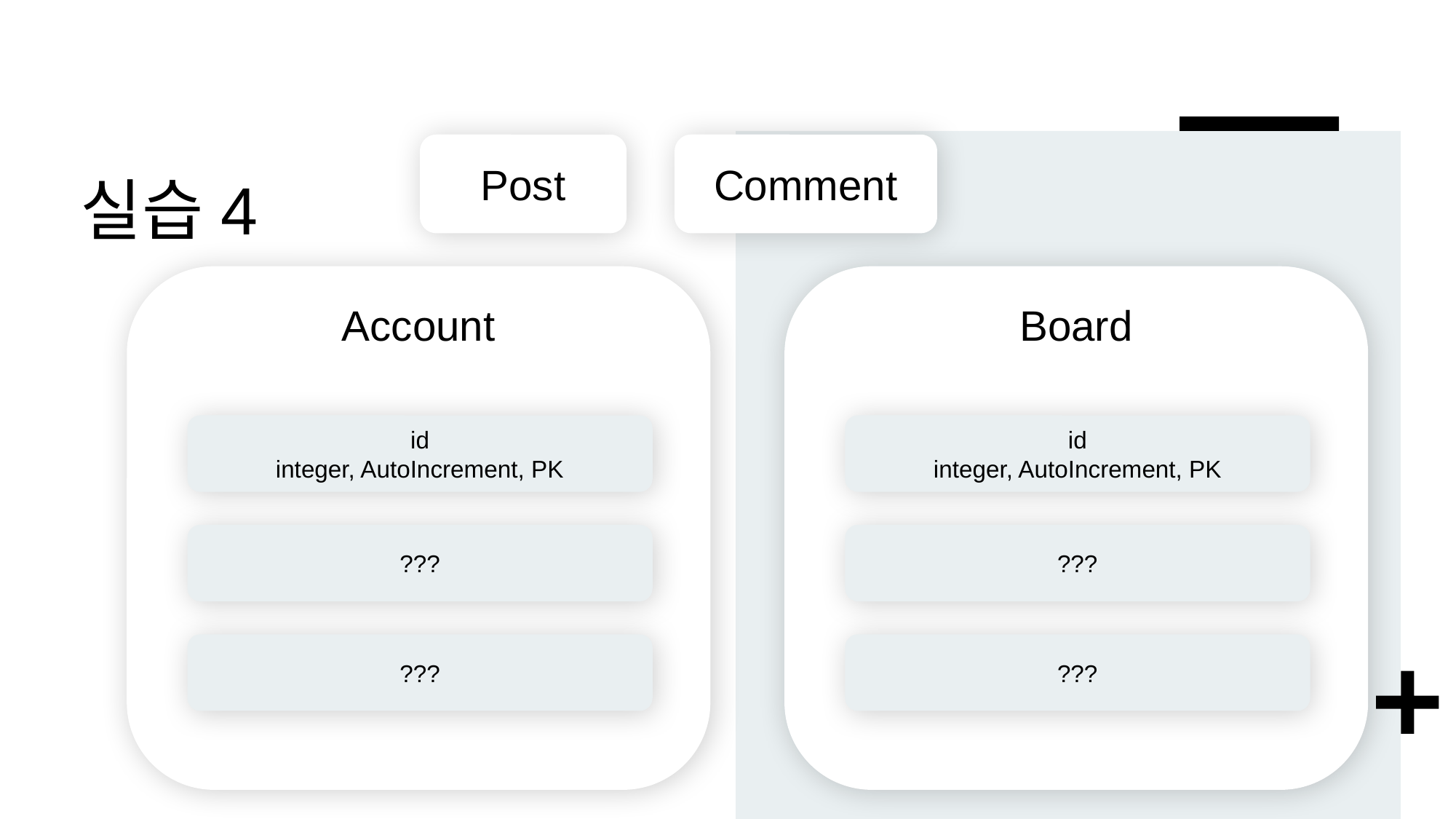

Post
Comment
# 실습4
Account

Board

id
integer, AutoIncrement, PK
id
integer, AutoIncrement, PK
???
???
???
???